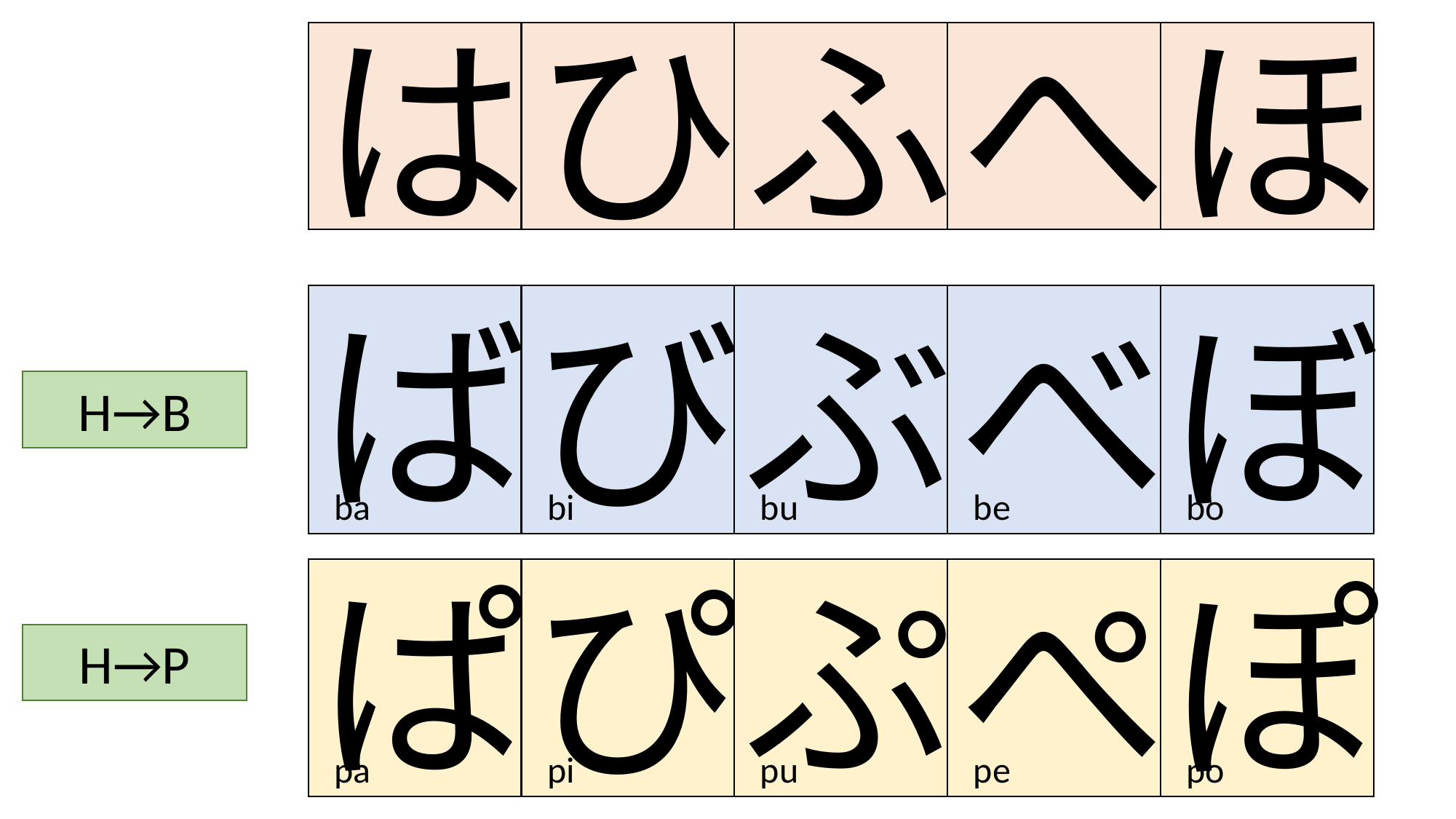

は
ひ
ふ
へ
ほ
ば
び
ぶ
べ
ぼ
H→B
ba
bi
bu
be
bo
ぱ
ぴ
ぷ
ぺ
ぽ
H→P
pa
pi
pu
pe
po